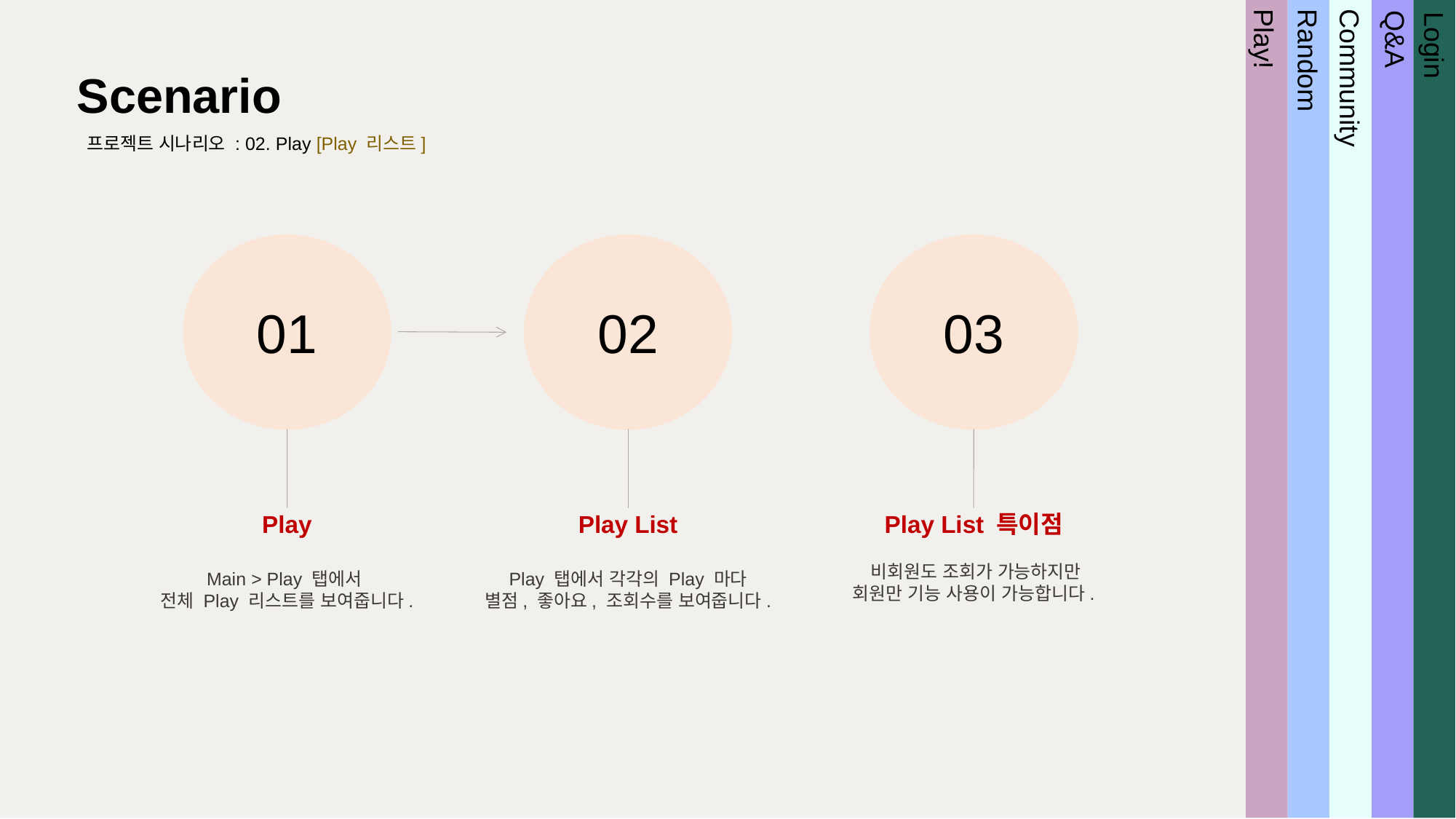

Scenario
프로젝트 시나리오 : 02. Play [Play 리스트]
Community
Random
Play!
Login
Q&A

01
02
03
Play

Main > Play 탭에서
전체 Play 리스트를 보여줍니다.

Play List

 Play 탭에서 각각의 Play 마다
별점, 좋아요, 조회수를 보여줍니다.

Play List 특이점

 비회원도 조회가 가능하지만
회원만 기능 사용이 가능합니다.